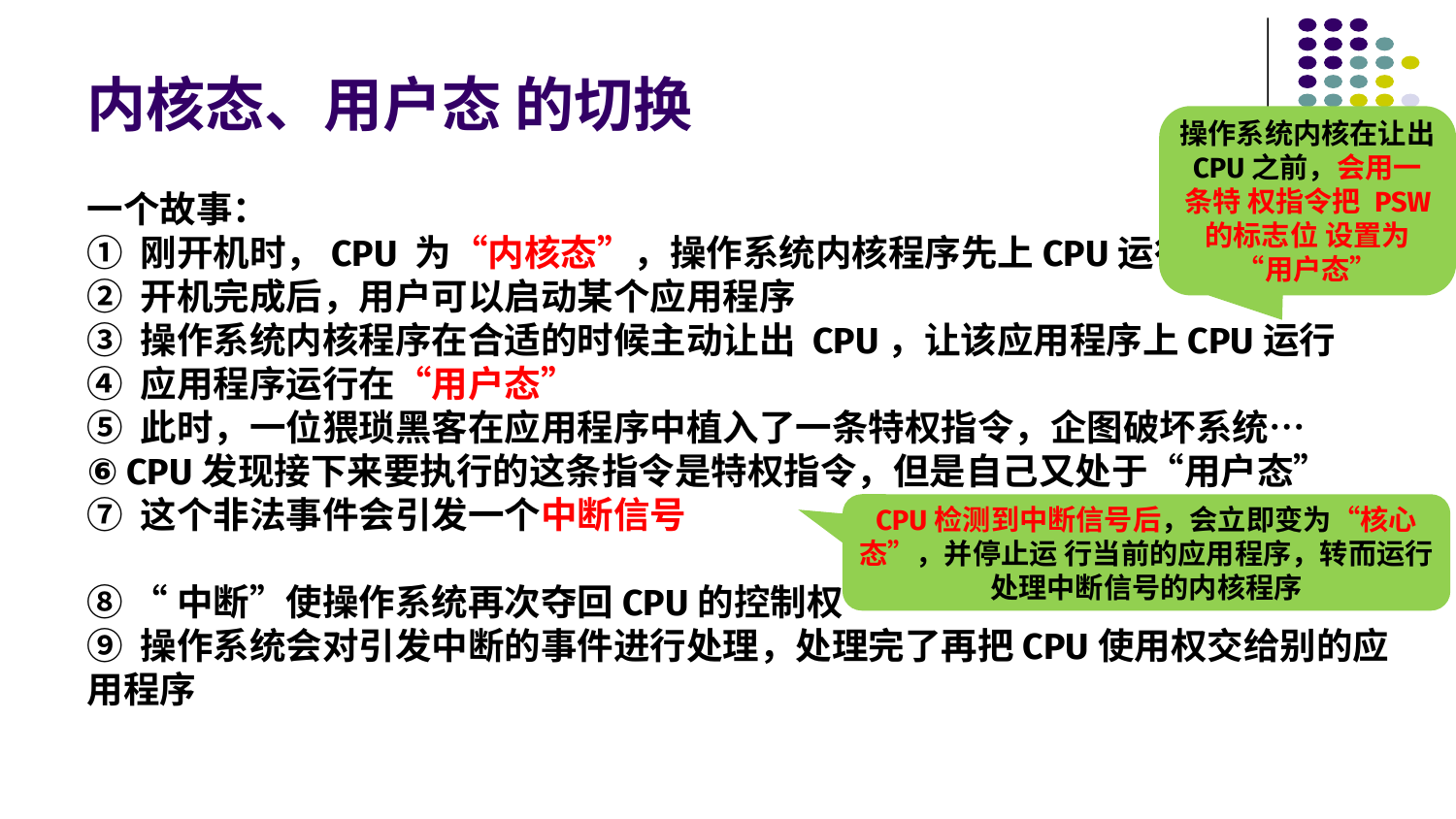

# 内核态、用户态 的切换
操作系统内核在让出
CPU之前，会用一条特 权指令把 PSW 的标志位 设置为“用户态”
一个故事：
① 刚开机时，CPU 为“内核态”，操作系统内核程序先上CPU运行
② 开机完成后，用户可以启动某个应用程序
③ 操作系统内核程序在合适的时候主动让出 CPU，让该应用程序上CPU运行
④ 应用程序运行在“用户态”
⑤ 此时，一位猥琐黑客在应用程序中植入了一条特权指令，企图破坏系统…
⑥ CPU发现接下来要执行的这条指令是特权指令，但是自己又处于“用户态”
⑦ 这个非法事件会引发一个中断信号

⑧ “中断”使操作系统再次夺回CPU的控制权
⑨ 操作系统会对引发中断的事件进行处理，处理完了再把CPU使用权交给别的应用程序
CPU检测到中断信号后，会立即变为“核心态”，并停止运 行当前的应用程序，转而运行处理中断信号的内核程序
89